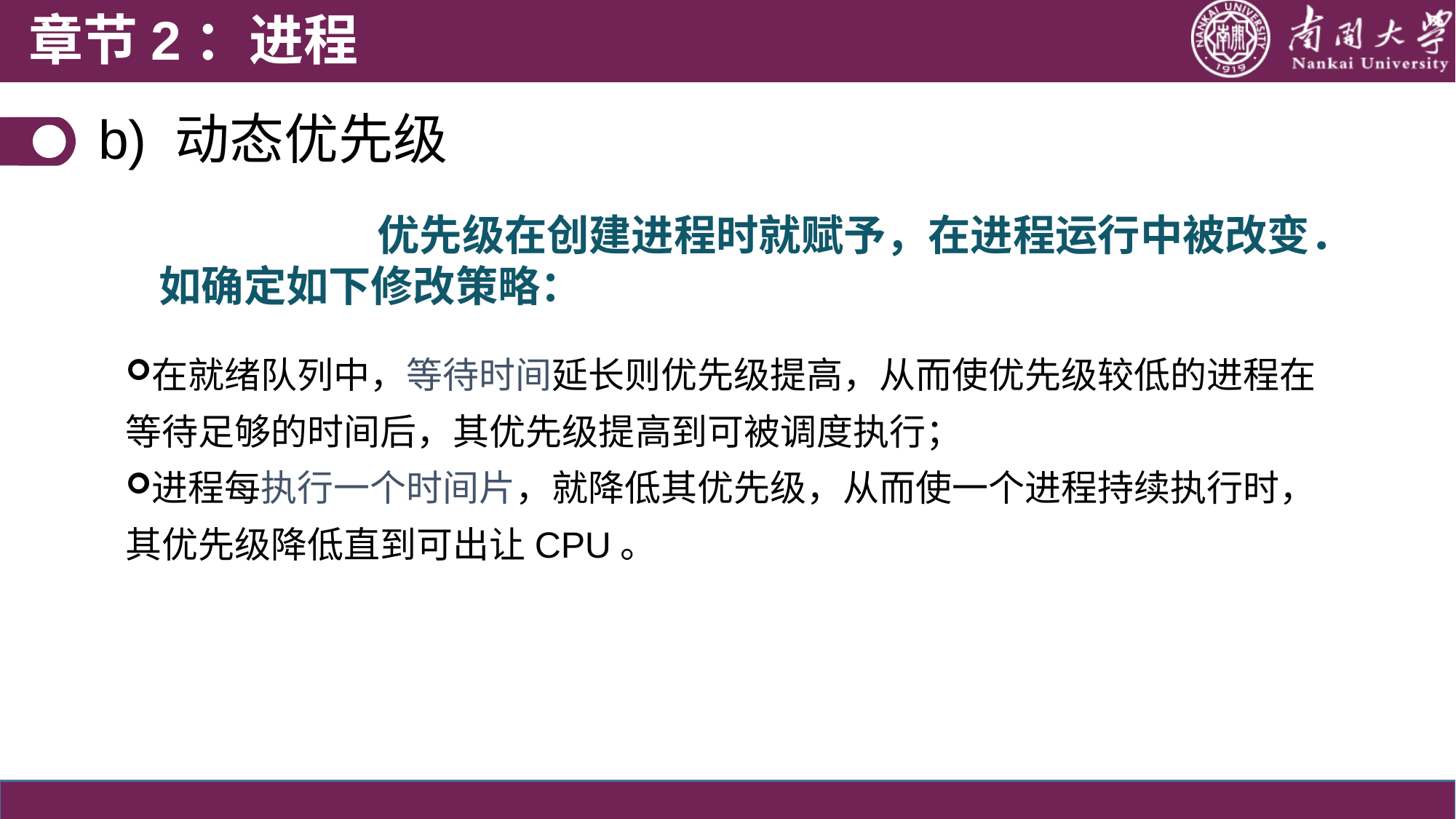

章节2：进程
b) 动态优先级

			优先级在创建进程时就赋予，在进程运行中被改变．如确定如下修改策略：
在就绪队列中，等待时间延长则优先级提高，从而使优先级较低的进程在等待足够的时间后，其优先级提高到可被调度执行；
进程每执行一个时间片，就降低其优先级，从而使一个进程持续执行时，其优先级降低直到可出让CPU。